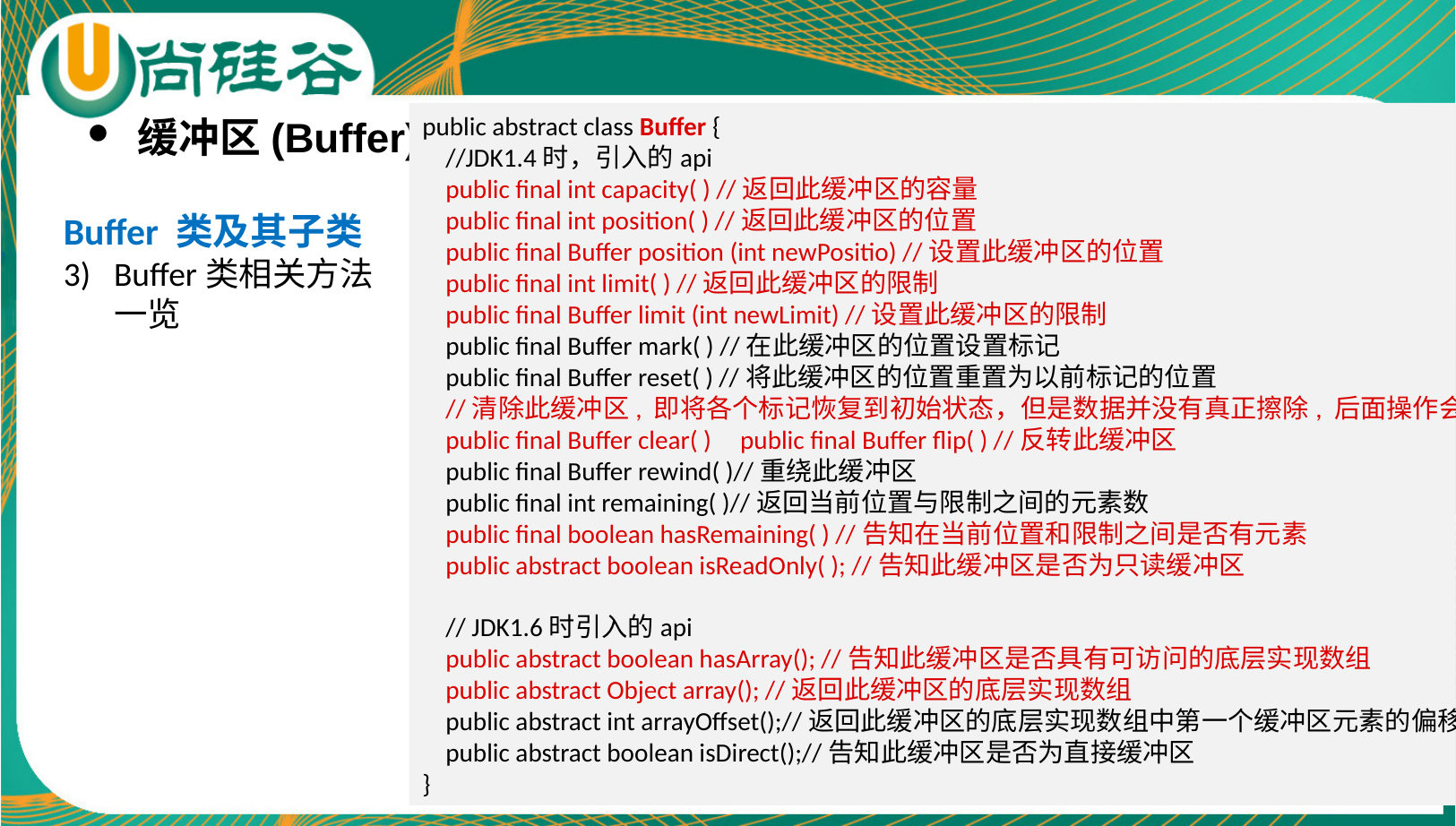

public abstract class Buffer {
    //JDK1.4时，引入的api
    public final int capacity( ) //返回此缓冲区的容量
    public final int position( ) //返回此缓冲区的位置
    public final Buffer position (int newPositio) //设置此缓冲区的位置
    public final int limit( ) //返回此缓冲区的限制
    public final Buffer limit (int newLimit) //设置此缓冲区的限制
    public final Buffer mark( ) //在此缓冲区的位置设置标记
    public final Buffer reset( ) //将此缓冲区的位置重置为以前标记的位置
    //清除此缓冲区, 即将各个标记恢复到初始状态，但是数据并没有真正擦除, 后面操作会覆盖
    public final Buffer clear( )     public final Buffer flip( ) //反转此缓冲区
    public final Buffer rewind( )//重绕此缓冲区
    public final int remaining( )//返回当前位置与限制之间的元素数
    public final boolean hasRemaining( ) //告知在当前位置和限制之间是否有元素
    public abstract boolean isReadOnly( ); //告知此缓冲区是否为只读缓冲区

    // JDK1.6时引入的api
    public abstract boolean hasArray(); //告知此缓冲区是否具有可访问的底层实现数组
    public abstract Object array(); //返回此缓冲区的底层实现数组
    public abstract int arrayOffset();//返回此缓冲区的底层实现数组中第一个缓冲区元素的偏移量
    public abstract boolean isDirect();//告知此缓冲区是否为直接缓冲区
}
缓冲区(Buffer)
Buffer 类及其子类
Buffer类相关方法
一览